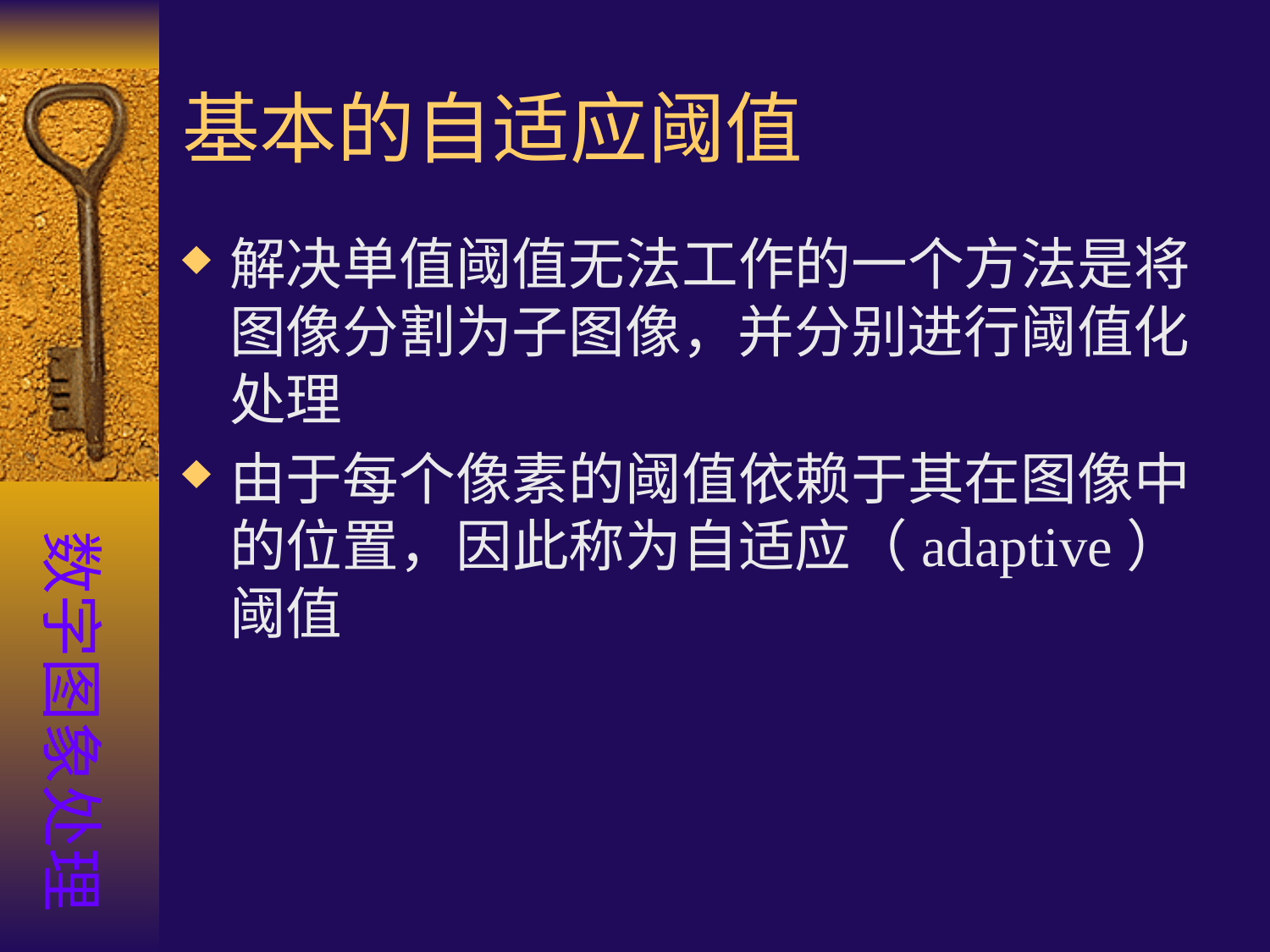

# 基本的自适应阈值
解决单值阈值无法工作的一个方法是将图像分割为子图像，并分别进行阈值化处理
由于每个像素的阈值依赖于其在图像中的位置，因此称为自适应（adaptive）阈值
数字图象处理